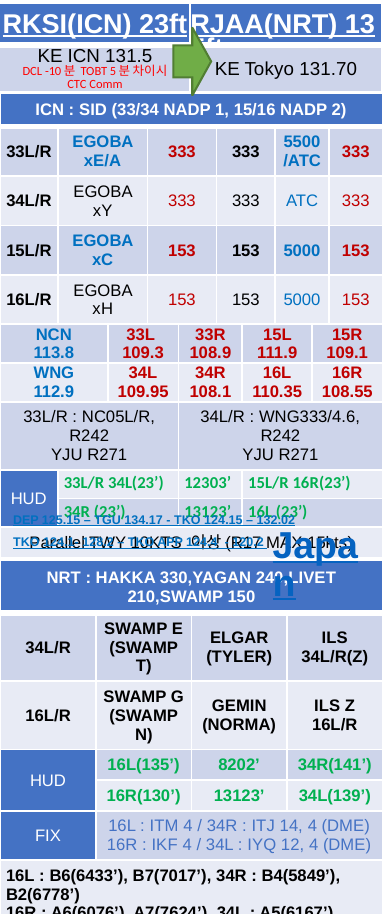

| RKSI(ICN) 23ft | RJAA(NRT) 135ft |
| --- | --- |
| KE ICN 131.5 DCL -10분 TOBT 5분 차이시 CTC Comm | KE Tokyo 131.70 |

| ICN : SID (33/34 NADP 1, 15/16 NADP 2) |  |  |  |  |  |  |  |  |  |
| --- | --- | --- | --- | --- | --- | --- | --- | --- | --- |
| 33L/R | EGOBA xE/A |  | 333 |  | 333 |  | 5500/ATC |  | 333 |
| 34L/R | EGOBA xY |  | 333 |  | 333 |  | ATC |  | 333 |
| 15L/R | EGOBA xC |  | 153 |  | 153 |  | 5000 |  | 153 |
| 16L/R | EGOBA xH |  | 153 |  | 153 |  | 5000 |  | 153 |
| NCN 113.8 |  | 33L 109.3 |  | 33R 108.9 |  | 15L 111.9 |  | 15R 109.1 |  |
| WNG 112.9 |  | 34L 109.95 |  | 34R 108.1 |  | 16L 110.35 |  | 16R 108.55 |  |
| 33L/R : NC05L/R, R242 YJU R271 |  |  |  | 34L/R : WNG333/4.6, R242 YJU R271 |  |  |  |  |  |
| HUD | 33L/R 34L(23’) |  |  | 12303’ |  | 15L/R 16R(23’) |  |  |  |
|  | 34R (23’) |  |  | 13123’ |  | 16L (23’) |  |  |  |
| Parallel TWY 10KTS 이상(R17 MAX 15kts) |  |  |  |  |  |  |  |  |  |
DEP 125.15 – TGU 134.17 - TKO 124.15 – 132.02
TKO 124.1- 128.2 – TKO APP 124.4  - 120.2
Japan
| NRT : HAKKA 330,YAGAN 240,LIVET 210,SWAMP 150 |  |  |  |
| --- | --- | --- | --- |
| 34L/R | SWAMP E (SWAMP T) | ELGAR (TYLER) | ILS 34L/R(Z) |
| 16L/R | SWAMP G (SWAMP N) | GEMIN (NORMA) | ILS Z 16L/R |
| HUD | 16L(135’) | 8202’ | 34R(141’) |
|  | 16R(130’) | 13123’ | 34L(139’) |
| FIX | 16L : ITM 4 / 34R : ITJ 14, 4 (DME) 16R : IKF 4 / 34L : IYQ 12, 4 (DME) |  |  |
| 16L : B6(6433’), B7(7017’), 34R : B4(5849’), B2(6778’) 16R : A6(6076’), A7(7624’), 34L : A5(6167’), A4(7641’) |  |  |  |
| L/D DOWN before 14/12 DME, L/D FLAP 4 DME Arrival Taxi RTE in Jeppesen (No Numbering) |  |  |  |